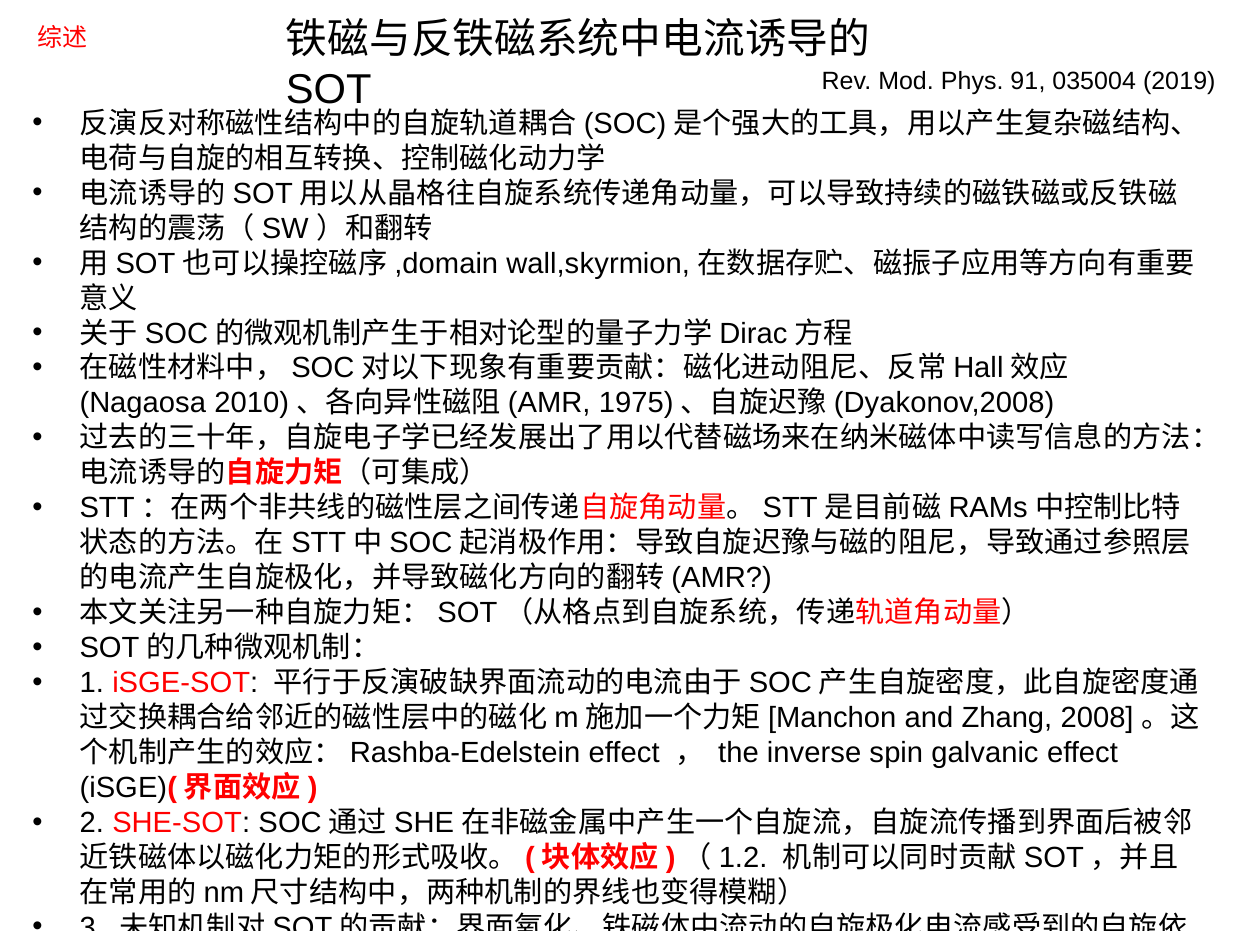

铁磁与反铁磁系统中电流诱导的SOT
综述
Rev. Mod. Phys. 91, 035004 (2019)
反演反对称磁性结构中的自旋轨道耦合(SOC)是个强大的工具，用以产生复杂磁结构、电荷与自旋的相互转换、控制磁化动力学
电流诱导的SOT用以从晶格往自旋系统传递角动量，可以导致持续的磁铁磁或反铁磁结构的震荡（SW）和翻转
用SOT也可以操控磁序,domain wall,skyrmion,在数据存贮、磁振子应用等方向有重要意义
关于SOC的微观机制产生于相对论型的量子力学Dirac方程
在磁性材料中，SOC对以下现象有重要贡献：磁化进动阻尼、反常Hall效应(Nagaosa 2010)、各向异性磁阻(AMR, 1975)、自旋迟豫(Dyakonov,2008)
过去的三十年，自旋电子学已经发展出了用以代替磁场来在纳米磁体中读写信息的方法：电流诱导的自旋力矩（可集成）
STT：在两个非共线的磁性层之间传递自旋角动量。STT是目前磁RAMs中控制比特状态的方法。在STT中SOC起消极作用：导致自旋迟豫与磁的阻尼，导致通过参照层的电流产生自旋极化，并导致磁化方向的翻转(AMR?)
本文关注另一种自旋力矩：SOT（从格点到自旋系统，传递轨道角动量）
SOT的几种微观机制：
1. iSGE-SOT: 平行于反演破缺界面流动的电流由于SOC产生自旋密度，此自旋密度通过交换耦合给邻近的磁性层中的磁化m施加一个力矩[Manchon and Zhang, 2008]。这个机制产生的效应：Rashba-Edelstein effect ， the inverse spin galvanic effect (iSGE)(界面效应)
2. SHE-SOT: SOC通过SHE在非磁金属中产生一个自旋流，自旋流传播到界面后被邻近铁磁体以磁化力矩的形式吸收。(块体效应)（1.2. 机制可以同时贡献SOT，并且在常用的nm尺寸结构中，两种机制的界线也变得模糊）
3. 未知机制对SOT的贡献：界面氧化、铁磁体中流动的自旋极化电流感受到的自旋依赖的散射